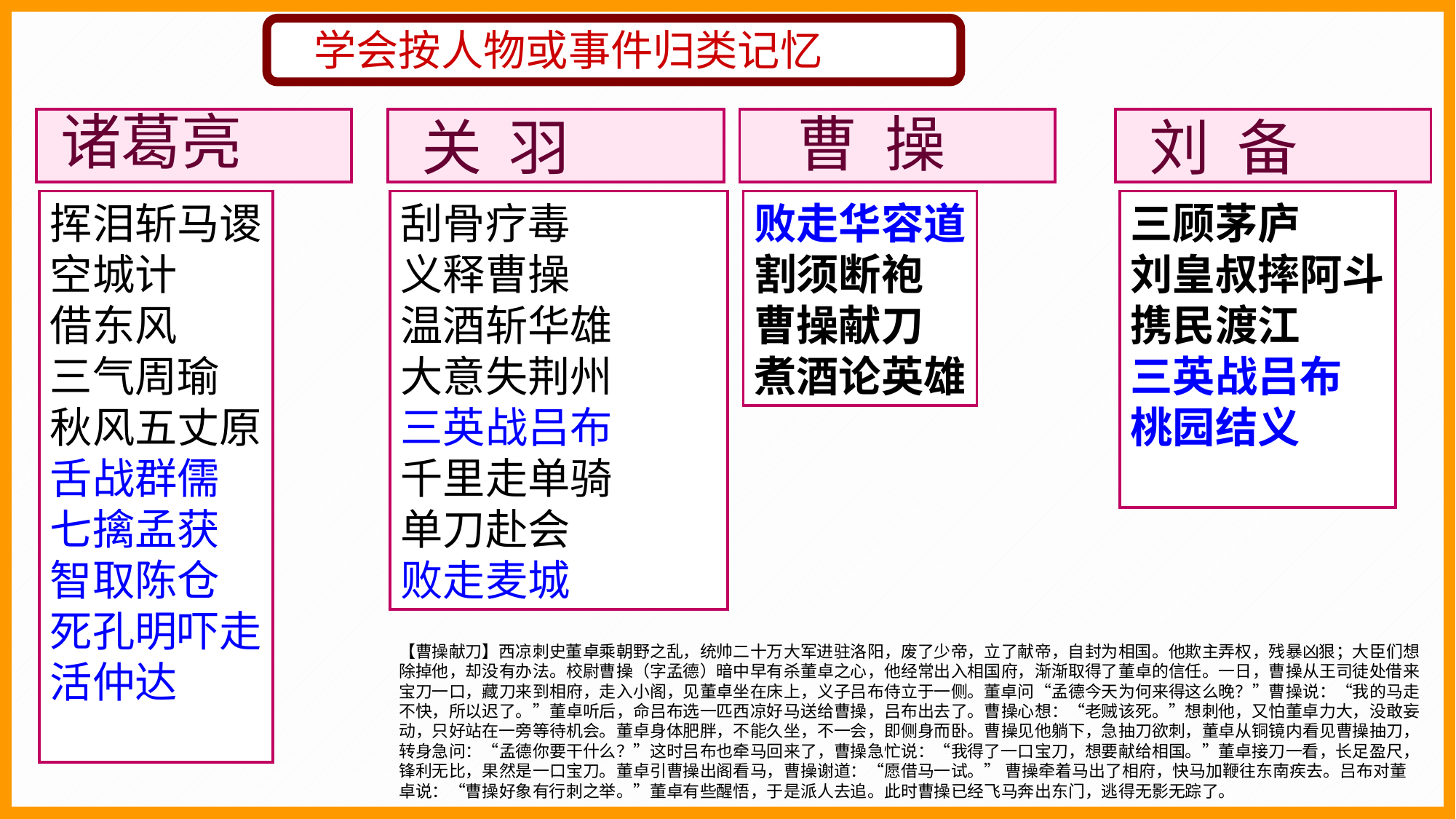

学会按人物或事件归类记忆
诸葛亮
曹  操
关  羽
刘  备

刮骨疗毒
义释曹操
温酒斩华雄
大意失荆州
三英战吕布
千里走单骑
单刀赴会
败走麦城

败走华容道
割须断袍
曹操献刀
煮酒论英雄

挥泪斩马谡
空城计
借东风
三气周瑜
秋风五丈原
舌战群儒
七擒孟获
智取陈仓
死孔明吓走
活仲达

三顾茅庐
刘皇叔摔阿斗
携民渡江
三英战吕布
桃园结义

【曹操献刀】西凉刺史董卓乘朝野之乱，统帅二十万大军进驻洛阳，废了少帝，立了献帝，自封为相国。他欺主弄权，残暴凶狠；大臣们想除掉他，却没有办法。校尉曹操（字孟德）暗中早有杀董卓之心，他经常出入相国府，渐渐取得了董卓的信任。一日，曹操从王司徒处借来宝刀一口，藏刀来到相府，走入小阁，见董卓坐在床上，义子吕布侍立于一侧。董卓问“孟德今天为何来得这么晚？”曹操说：“我的马走不快，所以迟了。”董卓听后，命吕布选一匹西凉好马送给曹操，吕布出去了。曹操心想：“老贼该死。”想刺他，又怕董卓力大，没敢妄动，只好站在一旁等待机会。董卓身体肥胖，不能久坐，不一会，即侧身而卧。曹操见他躺下，急抽刀欲刺，董卓从铜镜内看见曹操抽刀，转身急问：“孟德你要干什么？”这时吕布也牵马回来了，曹操急忙说：“我得了一口宝刀，想要献给相国。”董卓接刀一看，长足盈尺，锋利无比，果然是一口宝刀。董卓引曹操出阁看马，曹操谢道：“愿借马一试。” 曹操牵着马出了相府，快马加鞭往东南疾去。吕布对董卓说：“曹操好象有行刺之举。”董卓有些醒悟，于是派人去追。此时曹操已经飞马奔出东门，逃得无影无踪了。